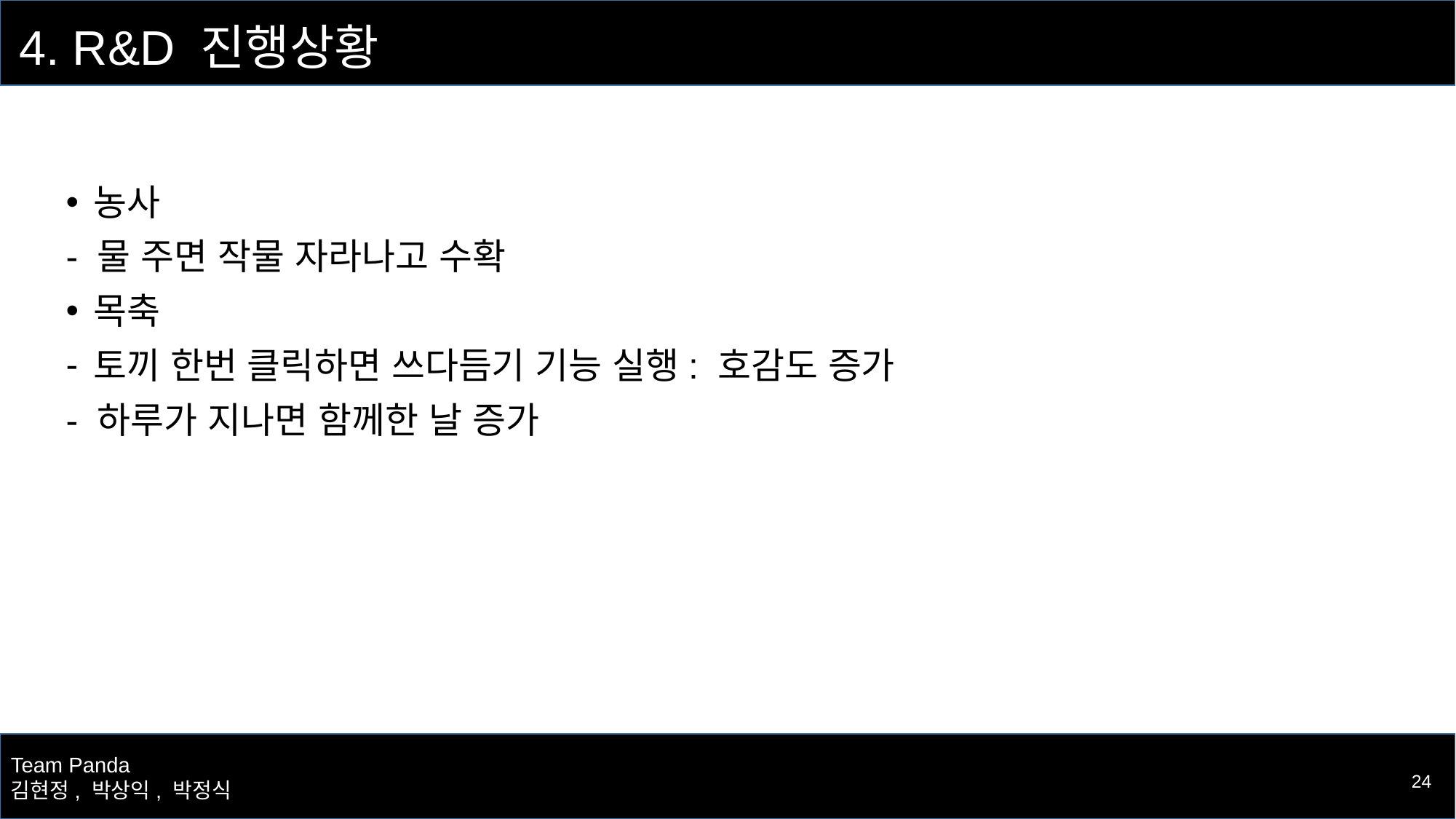

# 4. R&D 진행상황
농사
- 물 주면 작물 자라나고 수확
목축
토끼 한번 클릭하면 쓰다듬기 기능 실행: 호감도 증가
- 하루가 지나면 함께한 날 증가